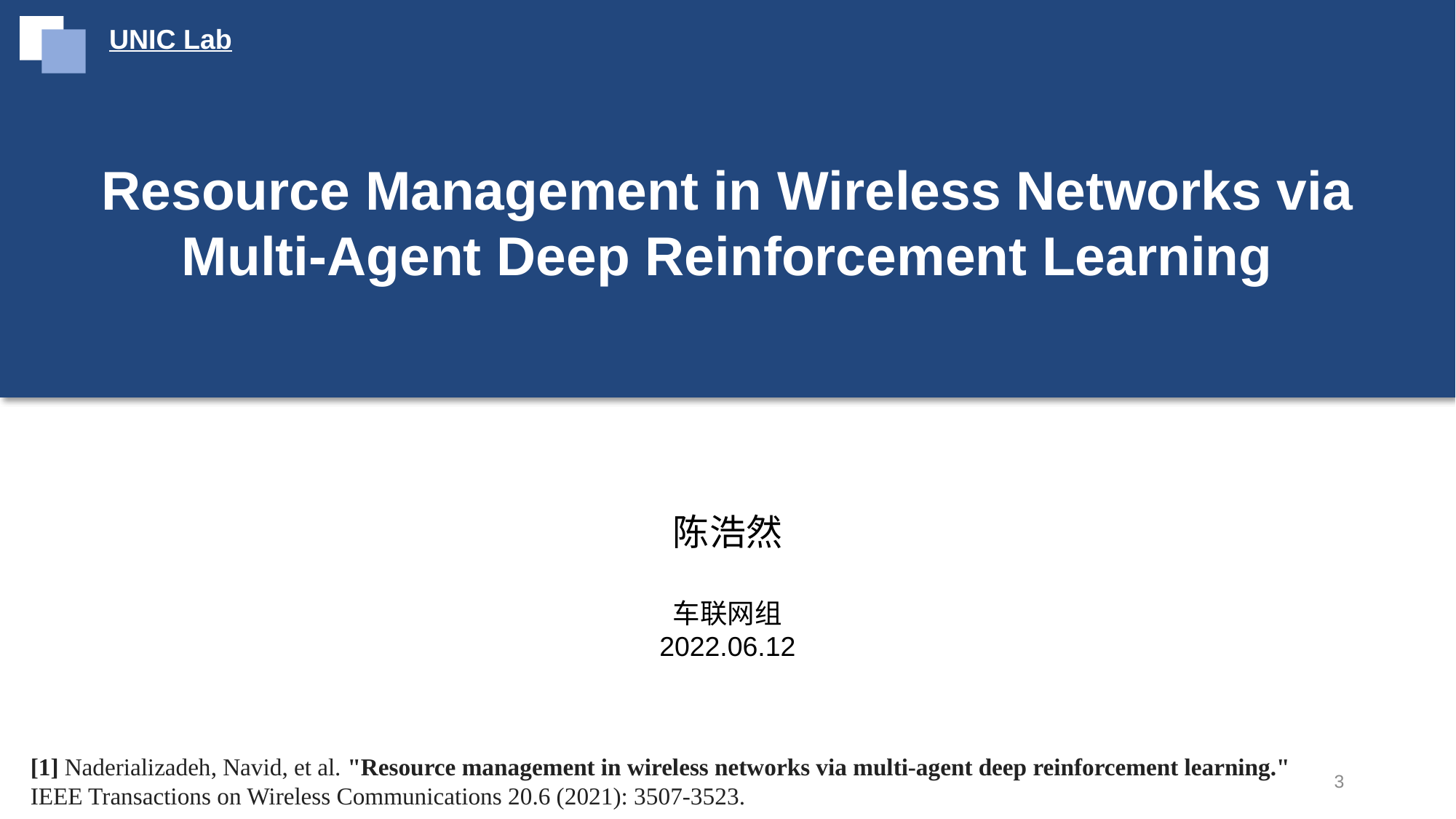

UNIC Lab

Resource Management in Wireless Networks via Multi-Agent Deep Reinforcement Learning
陈浩然

车联网组
2022.06.12
[1] Naderializadeh, Navid, et al. "Resource management in wireless networks via multi-agent deep reinforcement learning." IEEE Transactions on Wireless Communications 20.6 (2021): 3507-3523.
3